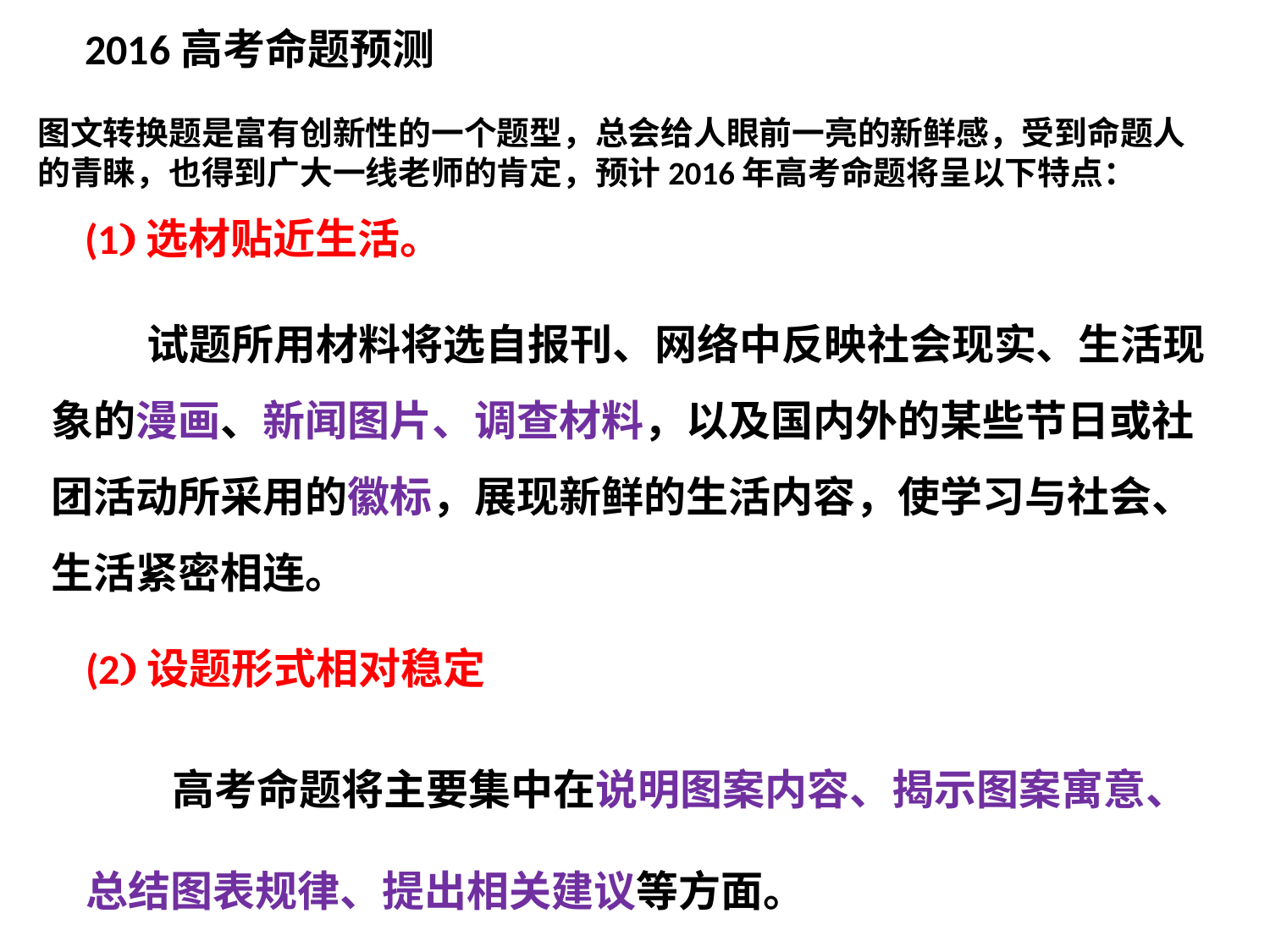

2016高考命题预测
图文转换题是富有创新性的一个题型，总会给人眼前一亮的新鲜感，受到命题人的青睐，也得到广大一线老师的肯定，预计2016年高考命题将呈以下特点：
(1)选材贴近生活。
         试题所用材料将选自报刊、网络中反映社会现实、生活现象的漫画、新闻图片、调查材料，以及国内外的某些节日或社团活动所采用的徽标，展现新鲜的生活内容，使学习与社会、生活紧密相连。
(2)设题形式相对稳定
        高考命题将主要集中在说明图案内容、揭示图案寓意、总结图表规律、提出相关建议等方面。